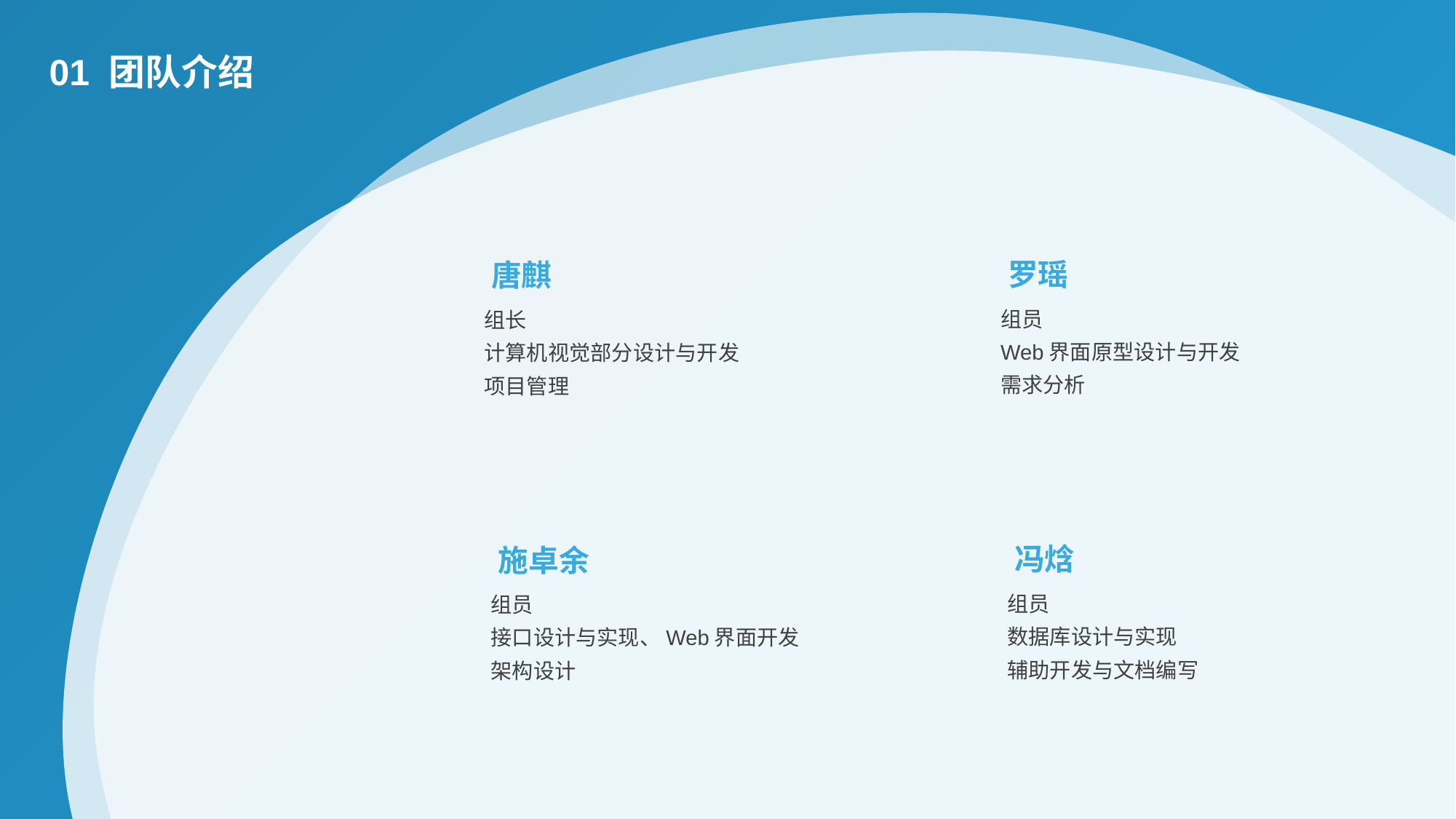

01 团队介绍
罗瑶
唐麒
组员
Web界面原型设计与开发
需求分析
组长
计算机视觉部分设计与开发
项目管理
冯焓
施卓余
组员
数据库设计与实现
辅助开发与文档编写
组员
接口设计与实现、Web界面开发
架构设计